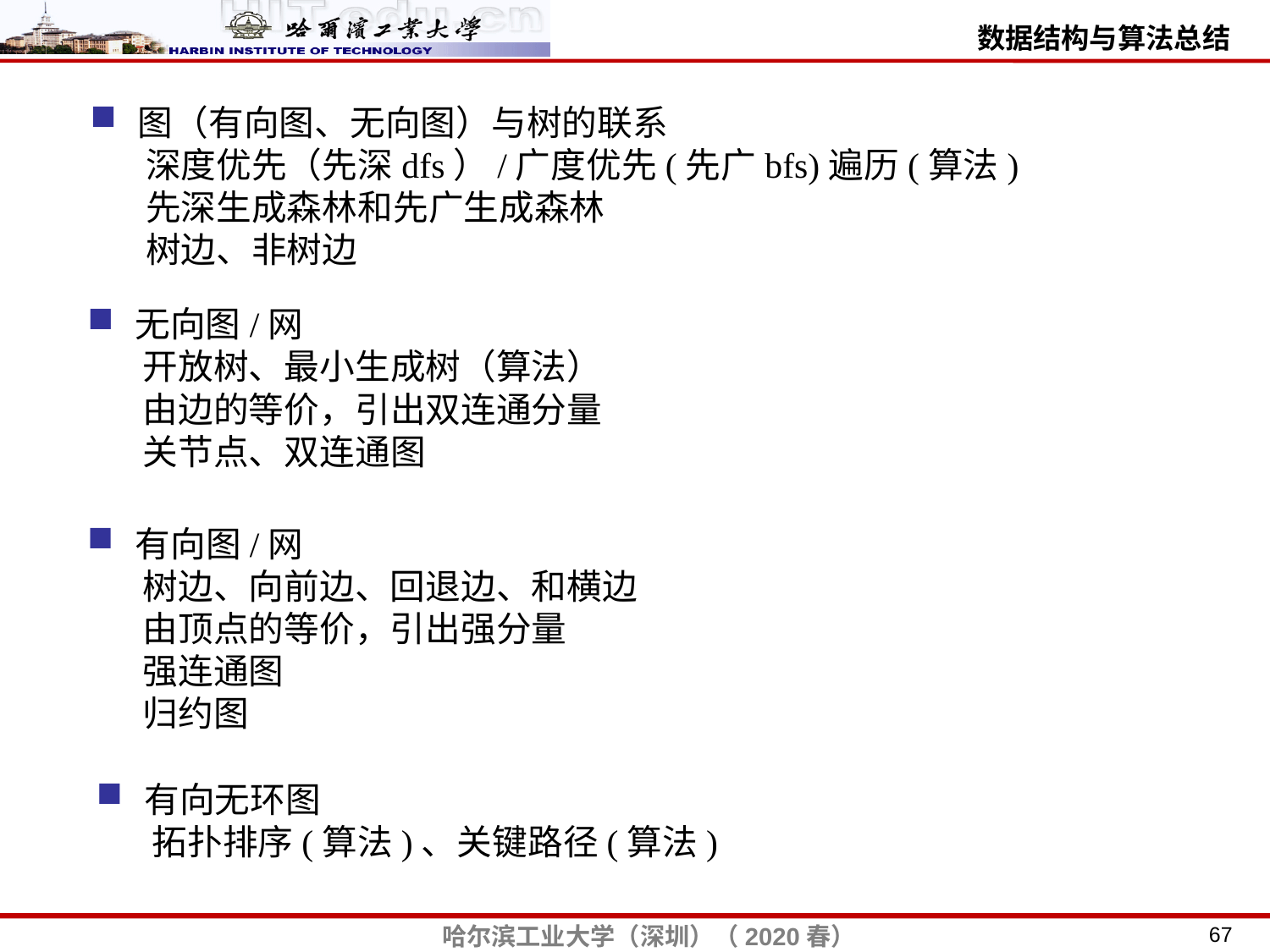

图（有向图、无向图）与树的联系
      深度优先（先深dfs）/广度优先(先广bfs)遍历(算法)
      先深生成森林和先广生成森林
      树边、非树边
无向图/网
      开放树、最小生成树（算法）
      由边的等价，引出双连通分量
      关节点、双连通图
有向图/网
      树边、向前边、回退边、和横边
      由顶点的等价，引出强分量
      强连通图
      归约图
有向无环图
      拓扑排序(算法)、关键路径(算法)